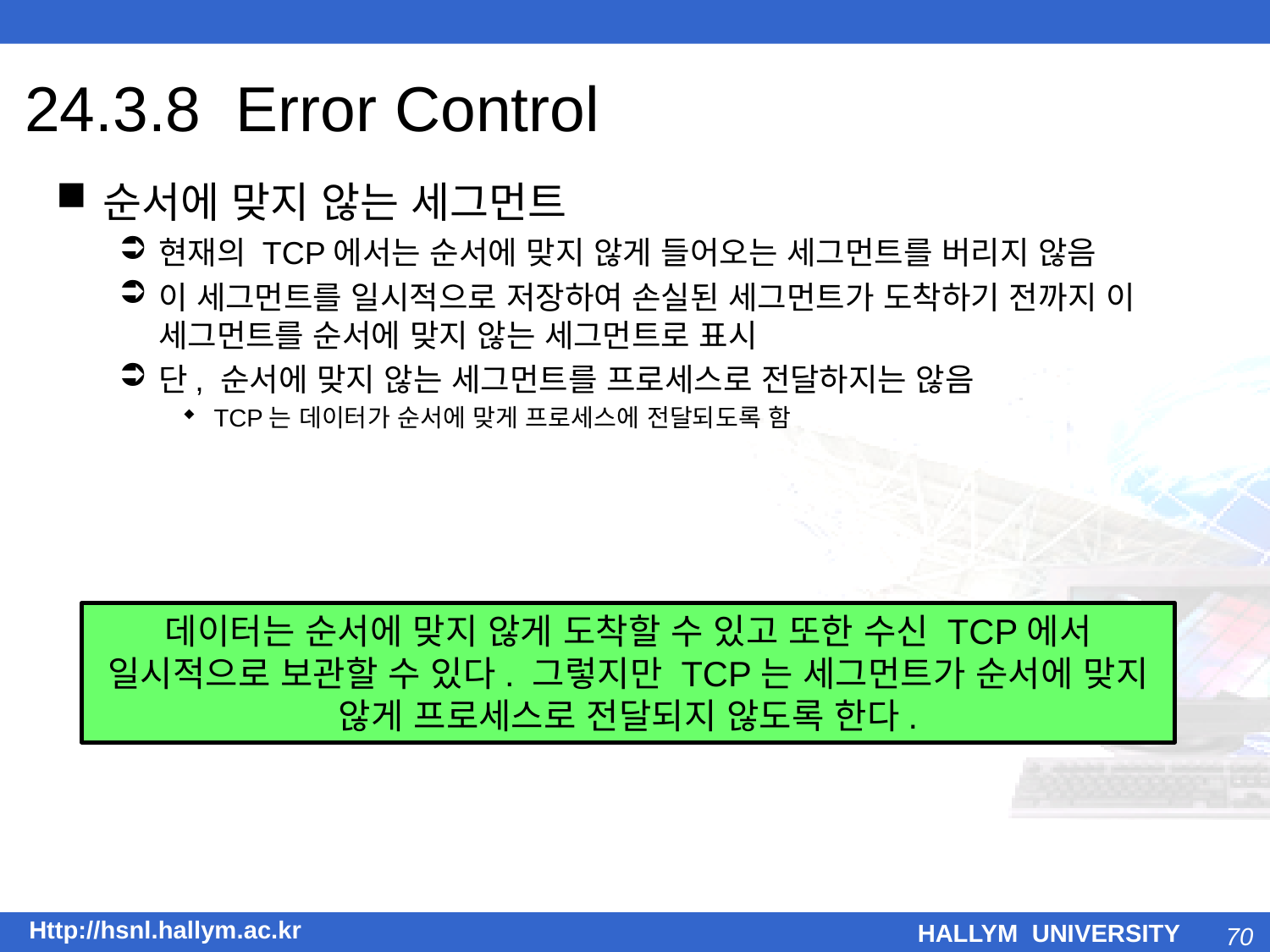

# 24.3.8  Error Control
순서에 맞지 않는 세그먼트
현재의 TCP에서는 순서에 맞지 않게 들어오는 세그먼트를 버리지 않음
이 세그먼트를 일시적으로 저장하여 손실된 세그먼트가 도착하기 전까지 이 세그먼트를 순서에 맞지 않는 세그먼트로 표시
단, 순서에 맞지 않는 세그먼트를 프로세스로 전달하지는 않음
TCP는 데이터가 순서에 맞게 프로세스에 전달되도록 함
데이터는 순서에 맞지 않게 도착할 수 있고 또한 수신 TCP에서 일시적으로 보관할 수 있다. 그렇지만 TCP는 세그먼트가 순서에 맞지 않게 프로세스로 전달되지 않도록 한다.
70